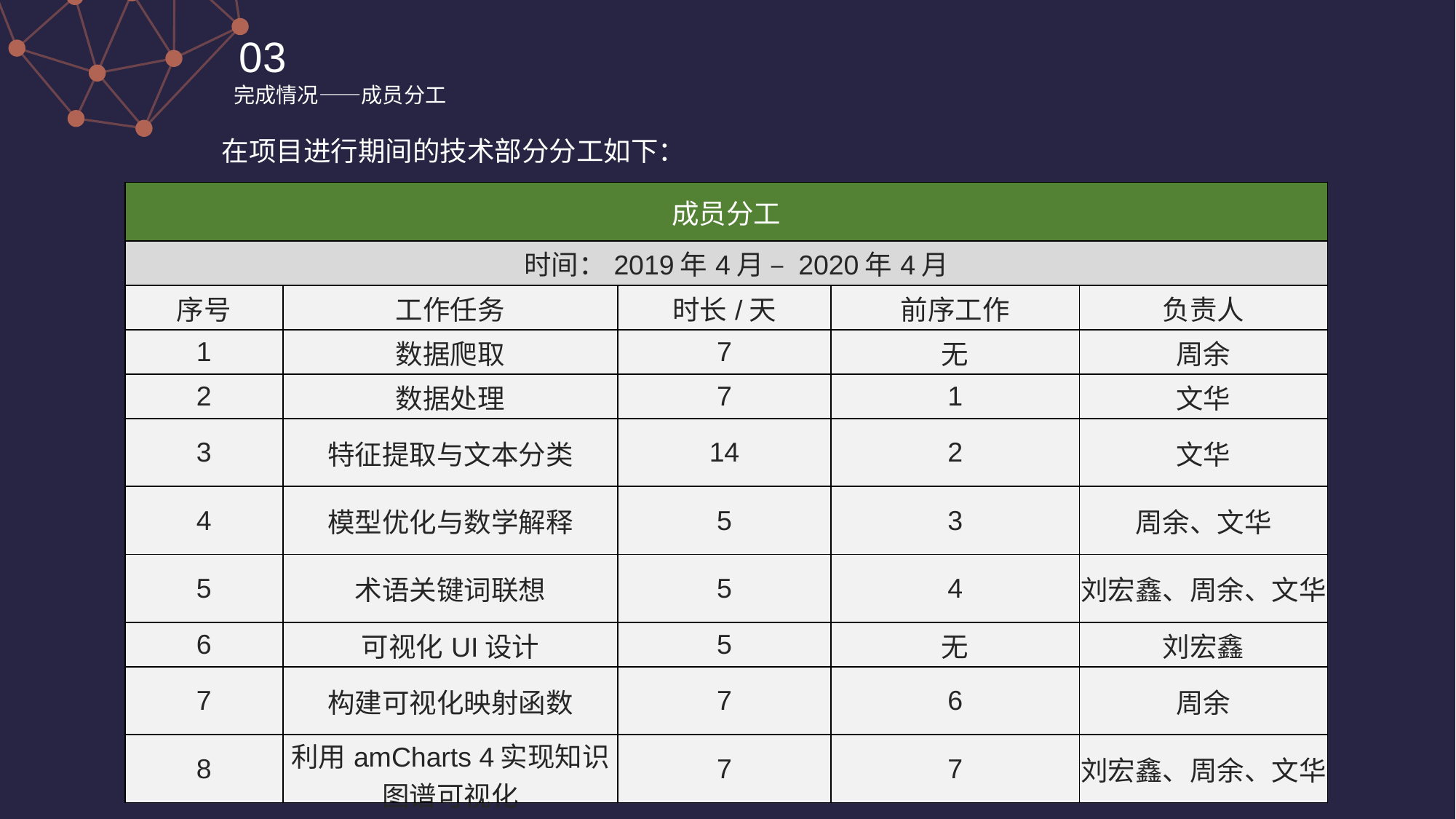

03
完成情况——成员分工

   在项目进行期间的技术部分分工如下：

| 成员分工 |  |  |  |  |
| --- | --- | --- | --- | --- |
| 时间：2019年4月 – 2020年4月 |  |  |  |  |
| 序号 | 工作任务 | 时长/天 | 前序工作 | 负责人 |
| 1 | 数据爬取 | 7 | 无 | 周余 |
| 2 | 数据处理 | 7 | 1 | 文华 |
| 3 | 特征提取与文本分类 | 14 | 2 | 文华 |
| 4 | 模型优化与数学解释 | 5 | 3 | 周余、文华 |
| 5 | 术语关键词联想 | 5 | 4 | 刘宏鑫、周余、文华 |
| 6 | 可视化UI设计 | 5 | 无 | 刘宏鑫 |
| 7 | 构建可视化映射函数 | 7 | 6 | 周余 |
| 8 | 利用amCharts 4实现知识图谱可视化 | 7 | 7 | 刘宏鑫、周余、文华 |